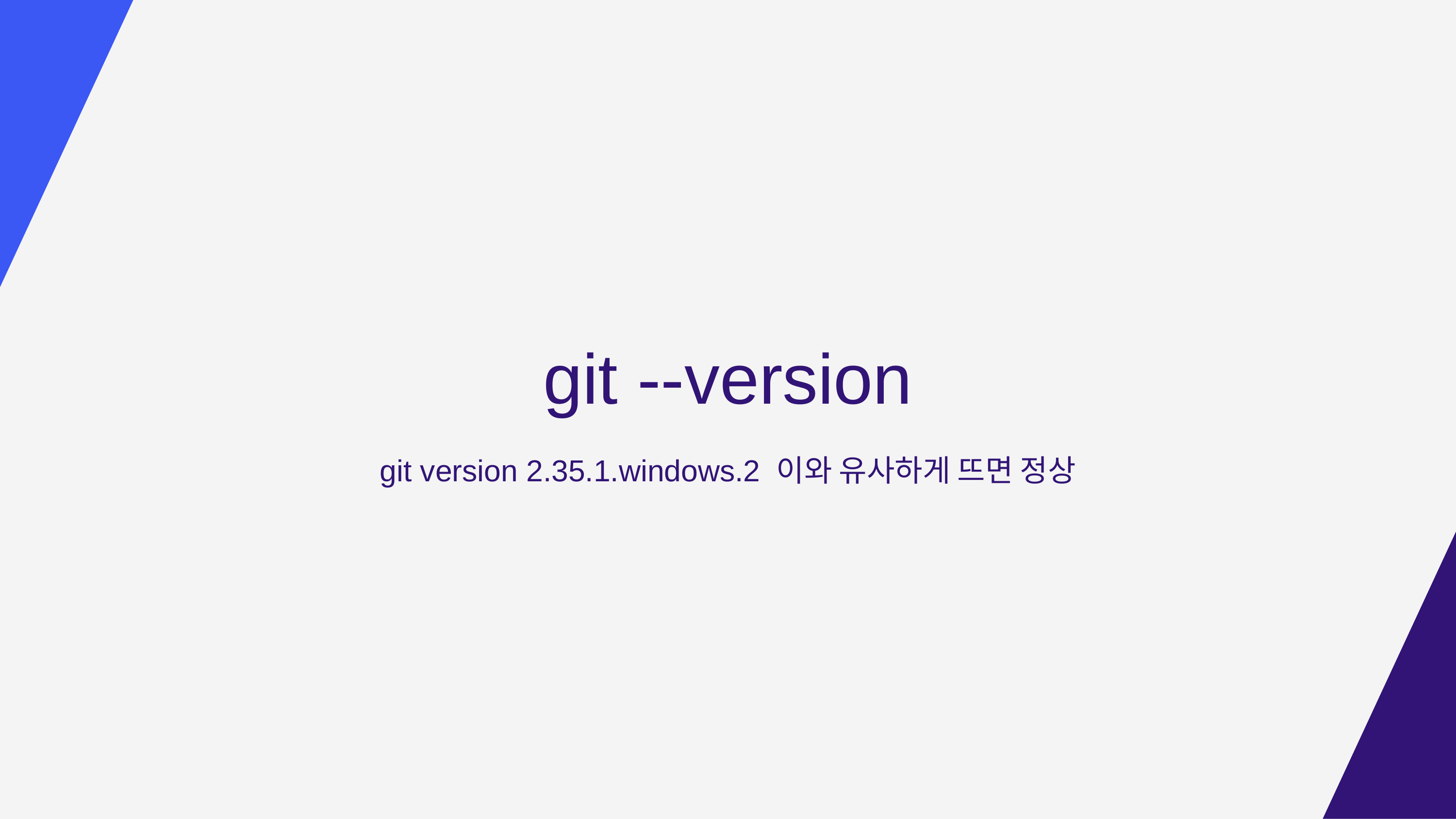

git --version
git version 2.35.1.windows.2 이와 유사하게 뜨면 정상